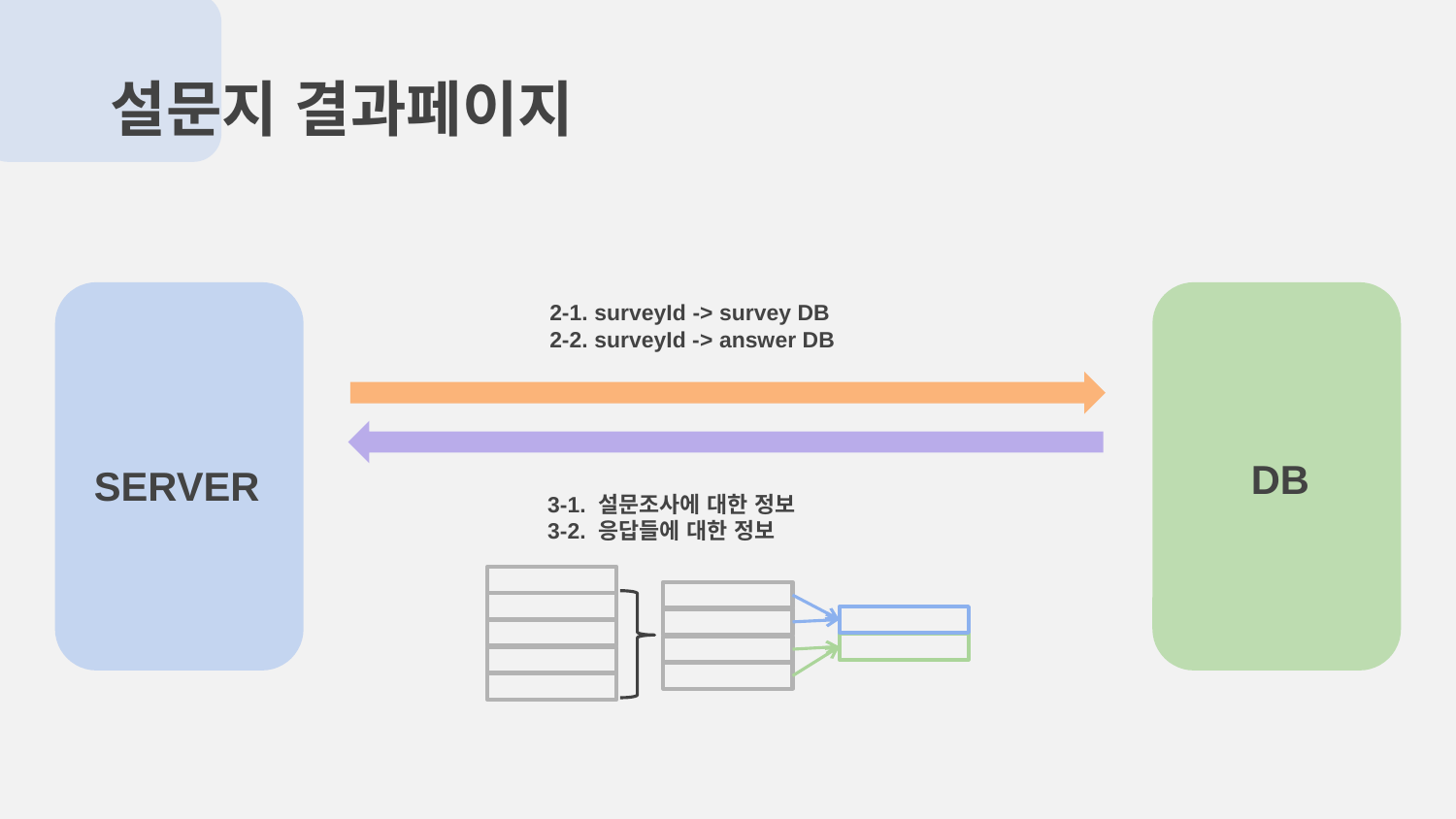

설문지 결과페이지

2-1. surveyId -> survey DB
2-2. surveyId -> answer DB

# DB
SERVER
3-1. 설문조사에 대한 정보
3-2. 응답들에 대한 정보